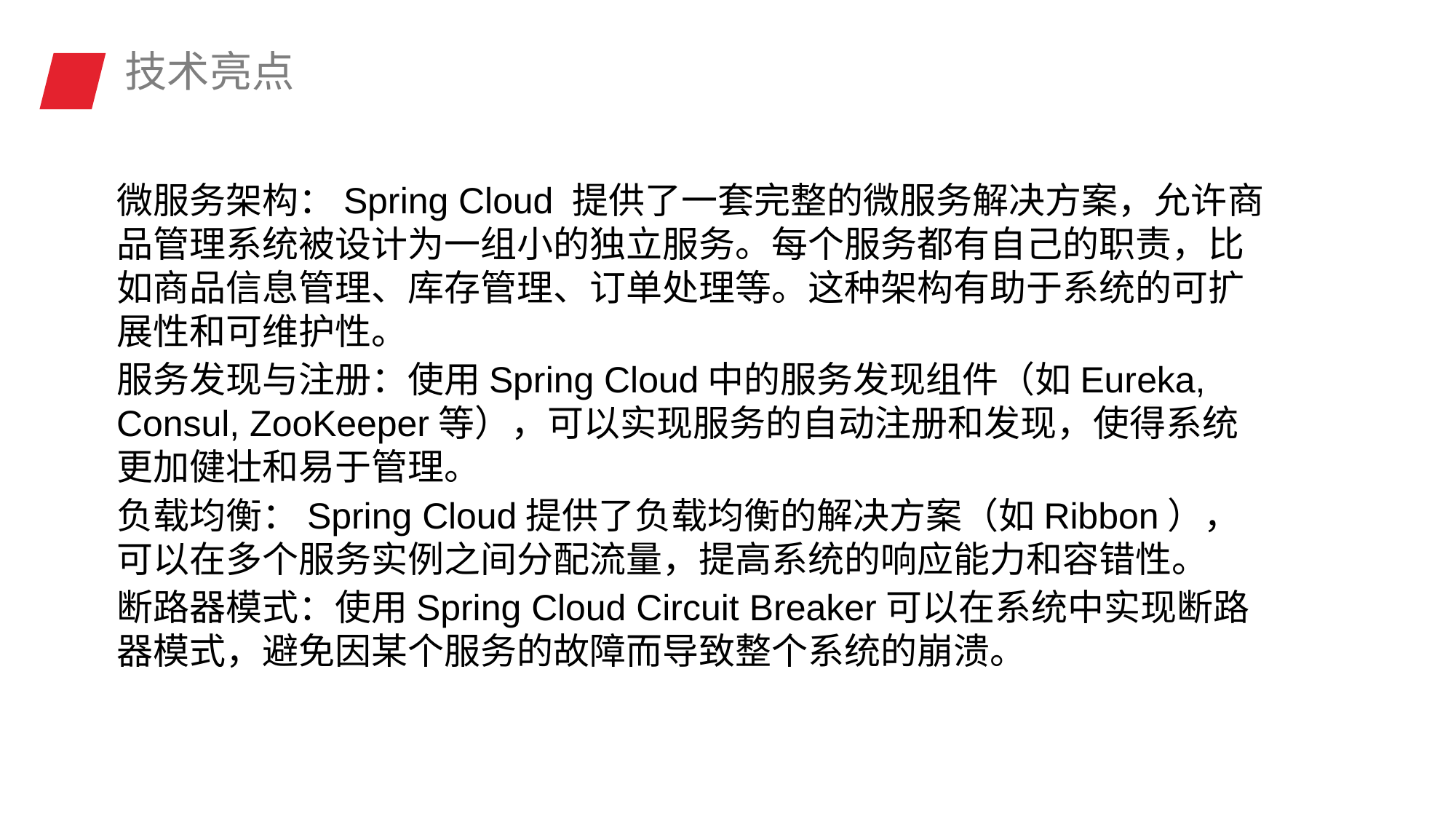

技术亮点

微服务架构：Spring Cloud 提供了一套完整的微服务解决方案，允许商品管理系统被设计为一组小的独立服务。每个服务都有自己的职责，比如商品信息管理、库存管理、订单处理等。这种架构有助于系统的可扩展性和可维护性。
服务发现与注册：使用Spring Cloud中的服务发现组件（如Eureka, Consul, ZooKeeper等），可以实现服务的自动注册和发现，使得系统更加健壮和易于管理。
负载均衡：Spring Cloud提供了负载均衡的解决方案（如Ribbon），可以在多个服务实例之间分配流量，提高系统的响应能力和容错性。
断路器模式：使用Spring Cloud Circuit Breaker可以在系统中实现断路器模式，避免因某个服务的故障而导致整个系统的崩溃。